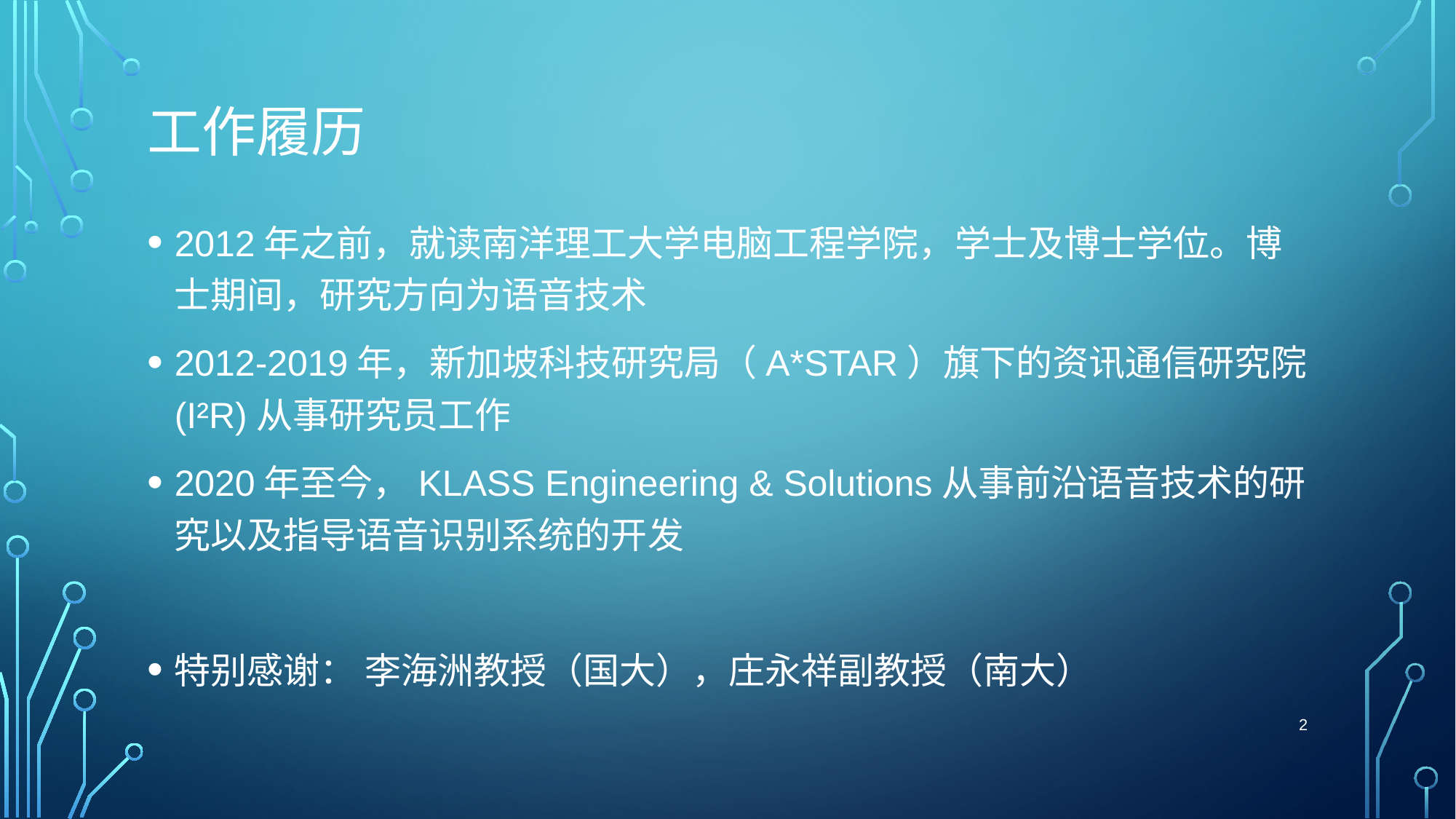

# 工作履历
2012年之前，就读南洋理工大学电脑工程学院，学士及博士学位。博士期间，研究方向为语音技术
2012-2019年，新加坡科技研究局（A*STAR）旗下的资讯通信研究院(I²R)从事研究员工作
2020年至今，KLASS Engineering & Solutions从事前沿语音技术的研究以及指导语音识别系统的开发

特别感谢： 李海洲教授（国大），庄永祥副教授（南大）
2